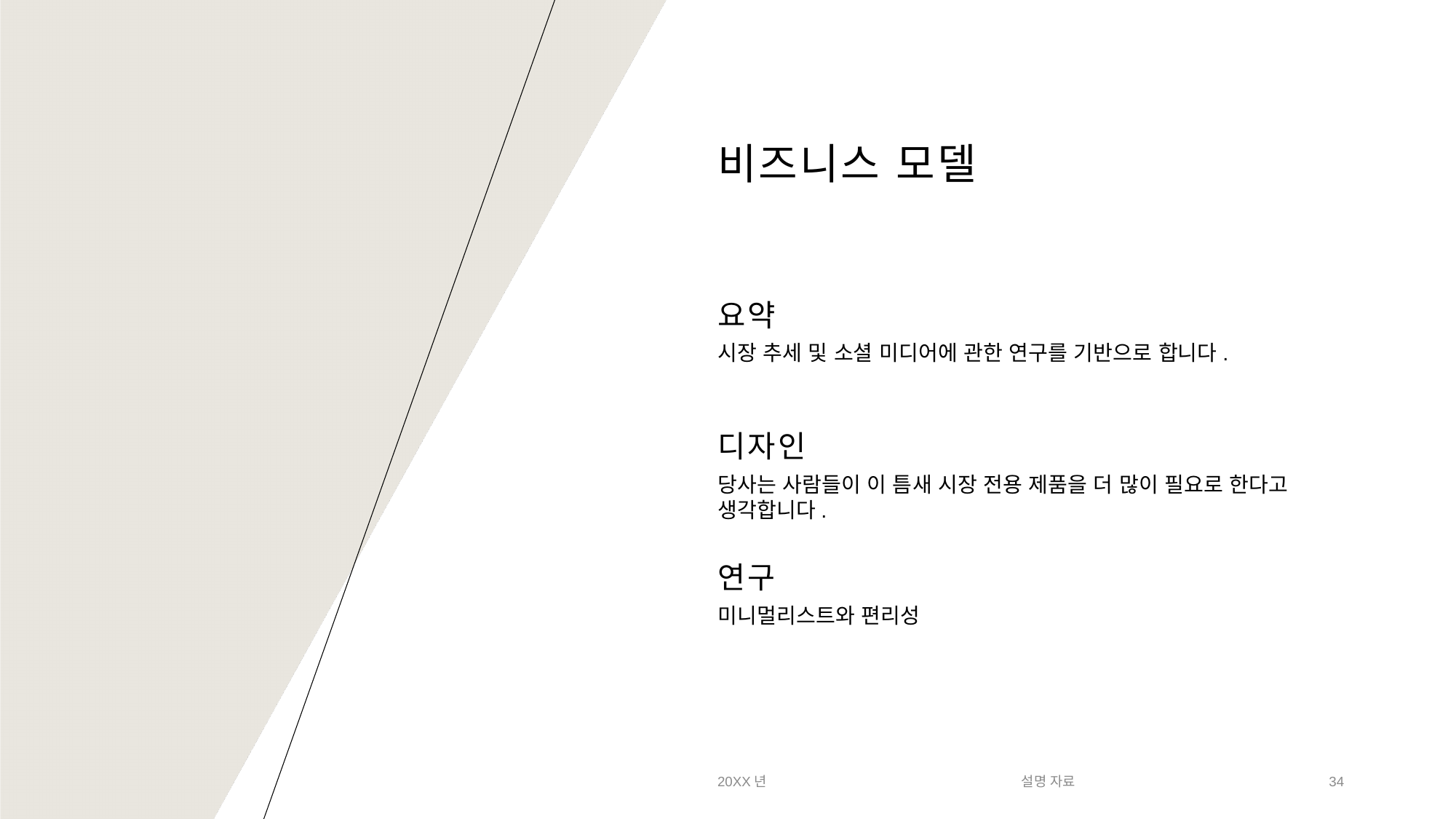

# 비즈니스 모델
요약
시장 추세 및 소셜 미디어에 관한 연구를 기반으로 합니다.
디자인
당사는 사람들이 이 틈새 시장 전용 제품을 더 많이 필요로 한다고 생각합니다.
연구
미니멀리스트와 편리성
20XX년
설명 자료
34